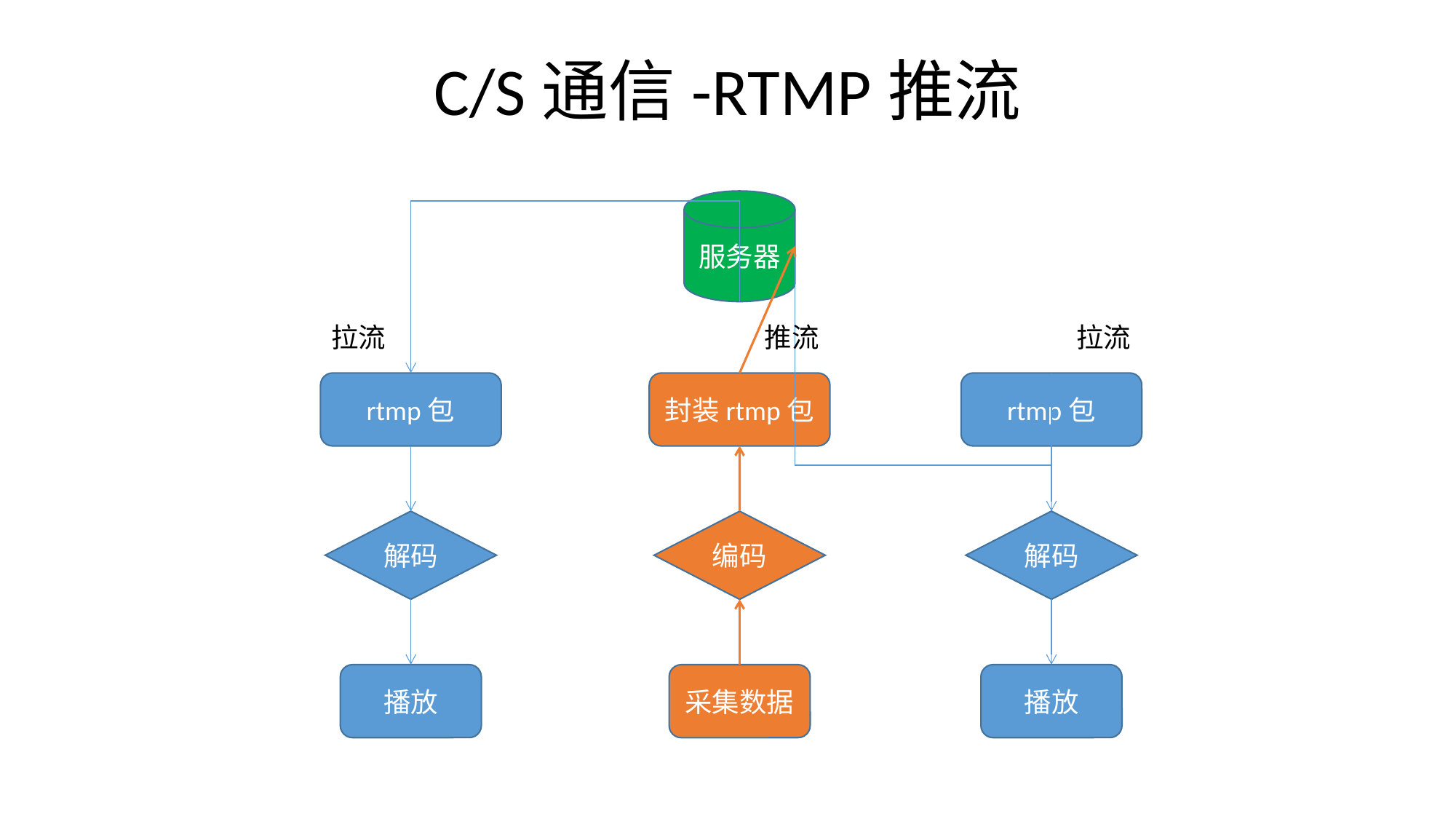

# C/S通信-RTMP推流
服务器
拉流
推流
拉流
rtmp包
封装rtmp包
rtmp包
解码
解码
编码
播放
播放
采集数据